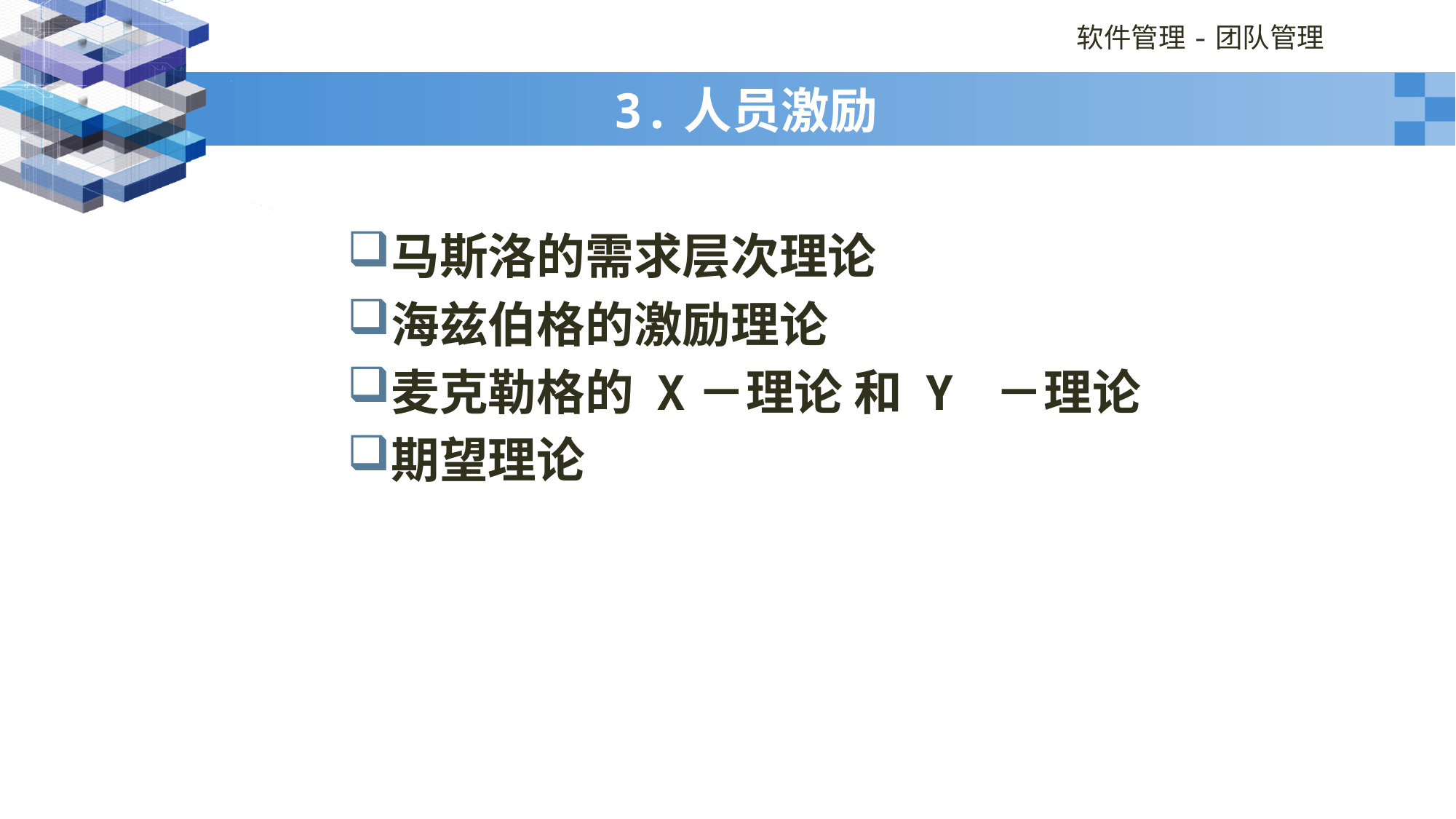

# 3.人员激励
马斯洛的需求层次理论
海兹伯格的激励理论
麦克勒格的 X－理论 和 Y －理论
期望理论